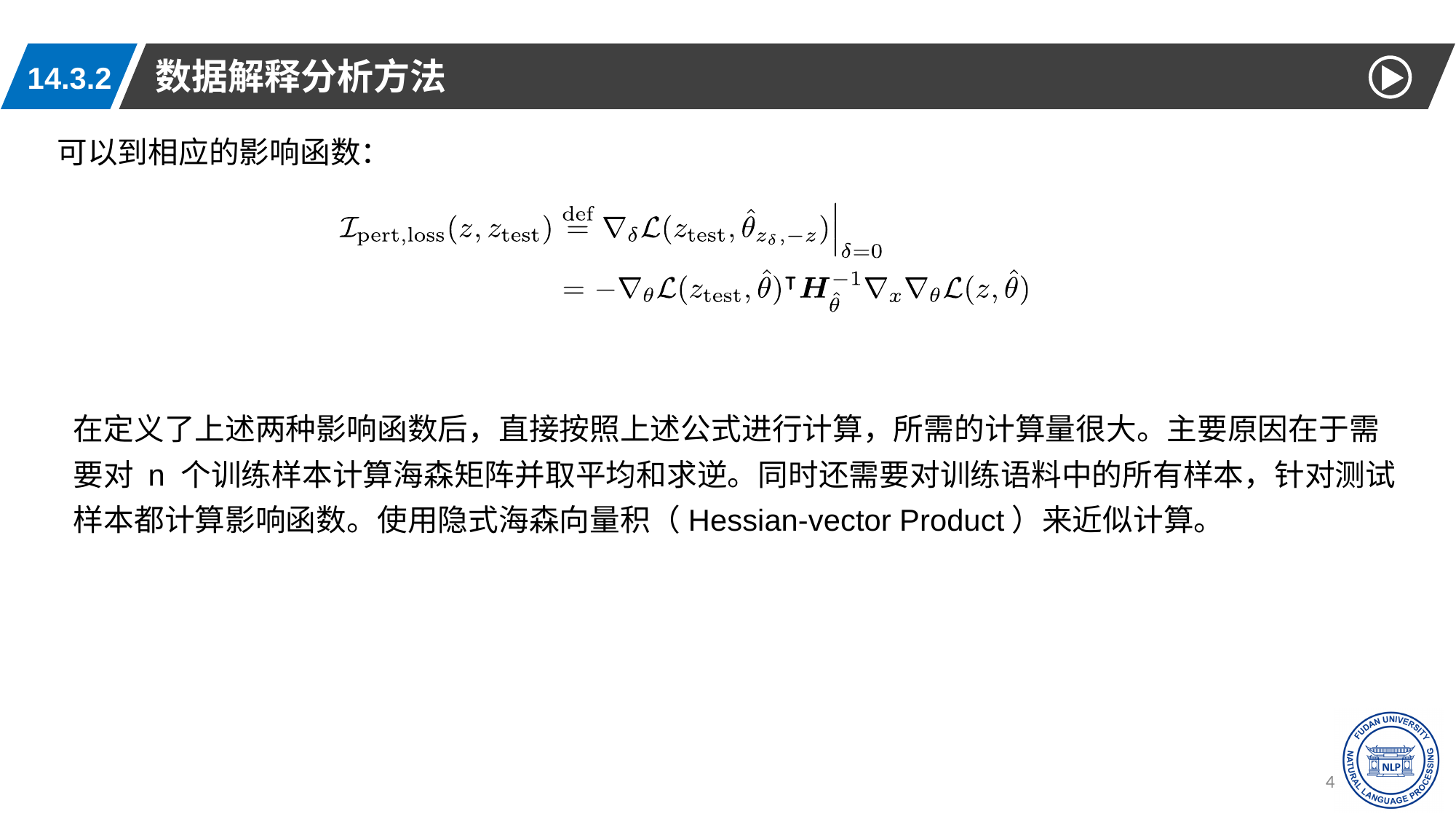

数据解释分析方法
14.3.2

可以到相应的影响函数：

在定义了上述两种影响函数后，直接按照上述公式进行计算，所需的计算量很大。主要原因在于需要对 n 个训练样本计算海森矩阵并取平均和求逆。同时还需要对训练语料中的所有样本，针对测试样本都计算影响函数。使用隐式海森向量积（Hessian-vector Product）来近似计算。
46